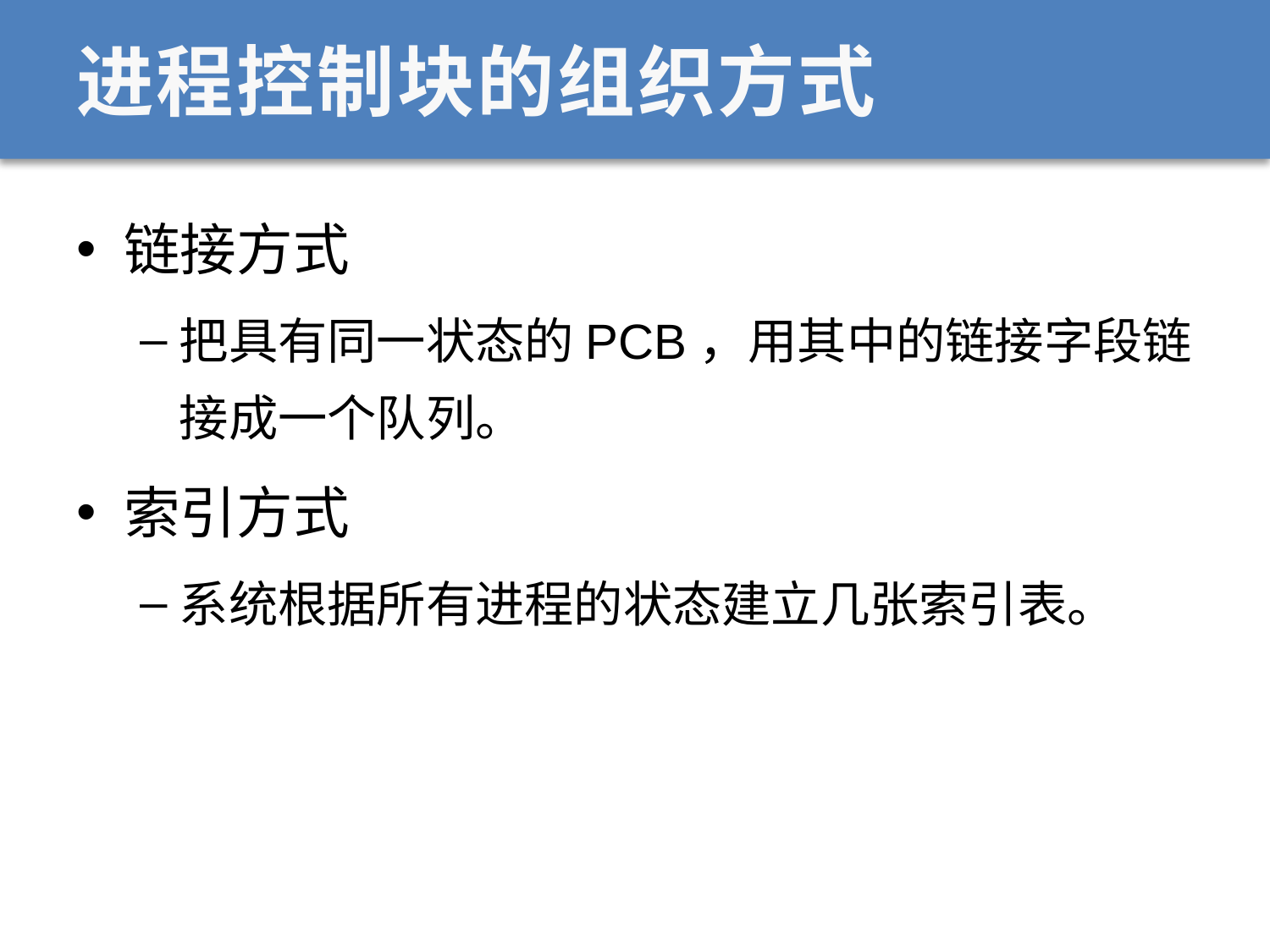

# 进程控制块的组织方式
链接方式
把具有同一状态的PCB，用其中的链接字段链接成一个队列。
索引方式
系统根据所有进程的状态建立几张索引表。